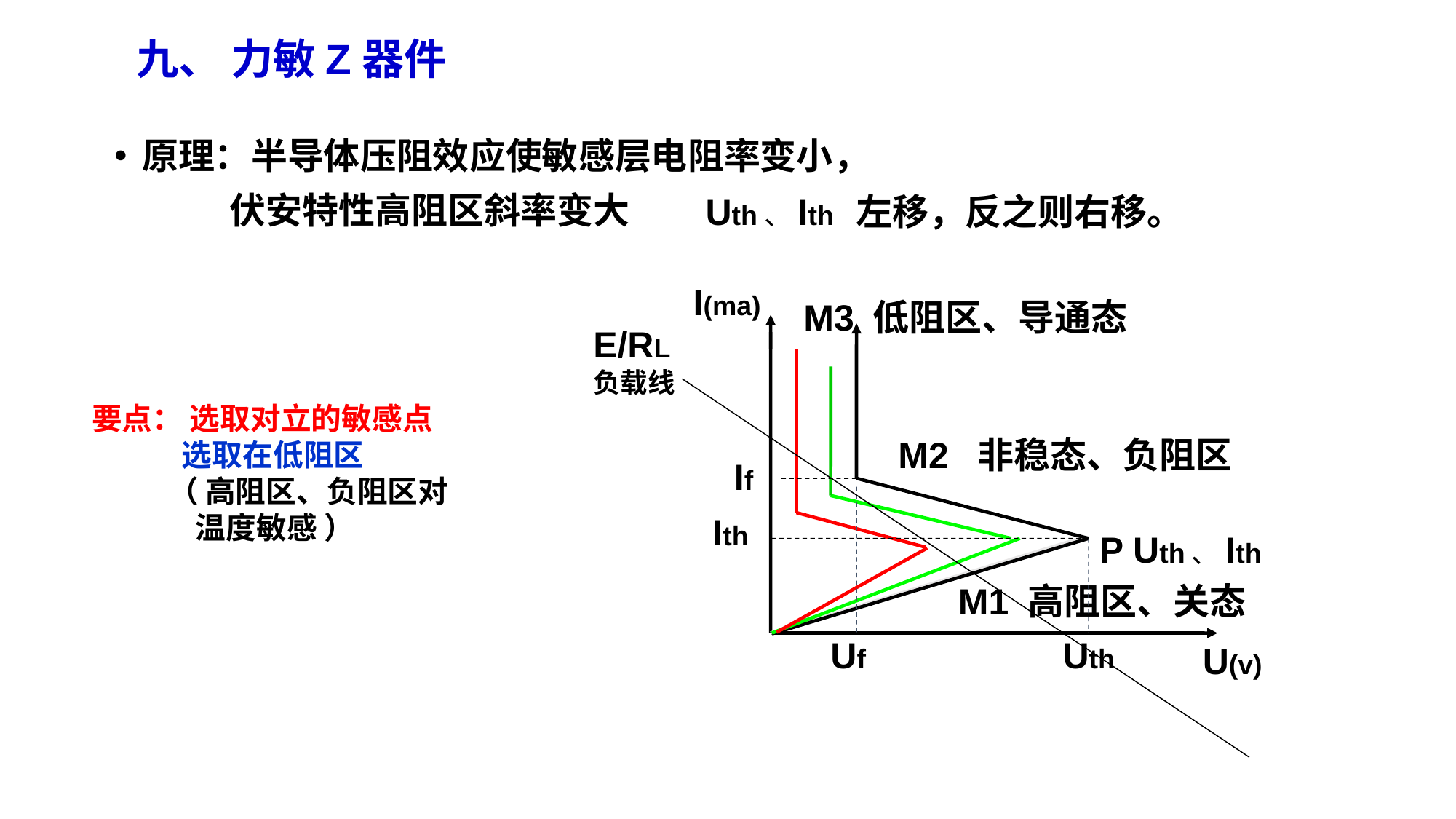

九、 力敏Z器件
原理：半导体压阻效应使敏感层电阻率变小，
             伏安特性高阻区斜率变大

 Uth、Ith  左移，反之则右移。
I(ma)
M3 低阻区、导通态

E/RL
负载线

要点： 选取对立的敏感点
            选取在低阻区
          （ 高阻区、负阻区对
              温度敏感 ）
M2  非稳态、负阻区
If

Ith

P Uth、Ith

M1 高阻区、关态
Uf
Uth

U(v)